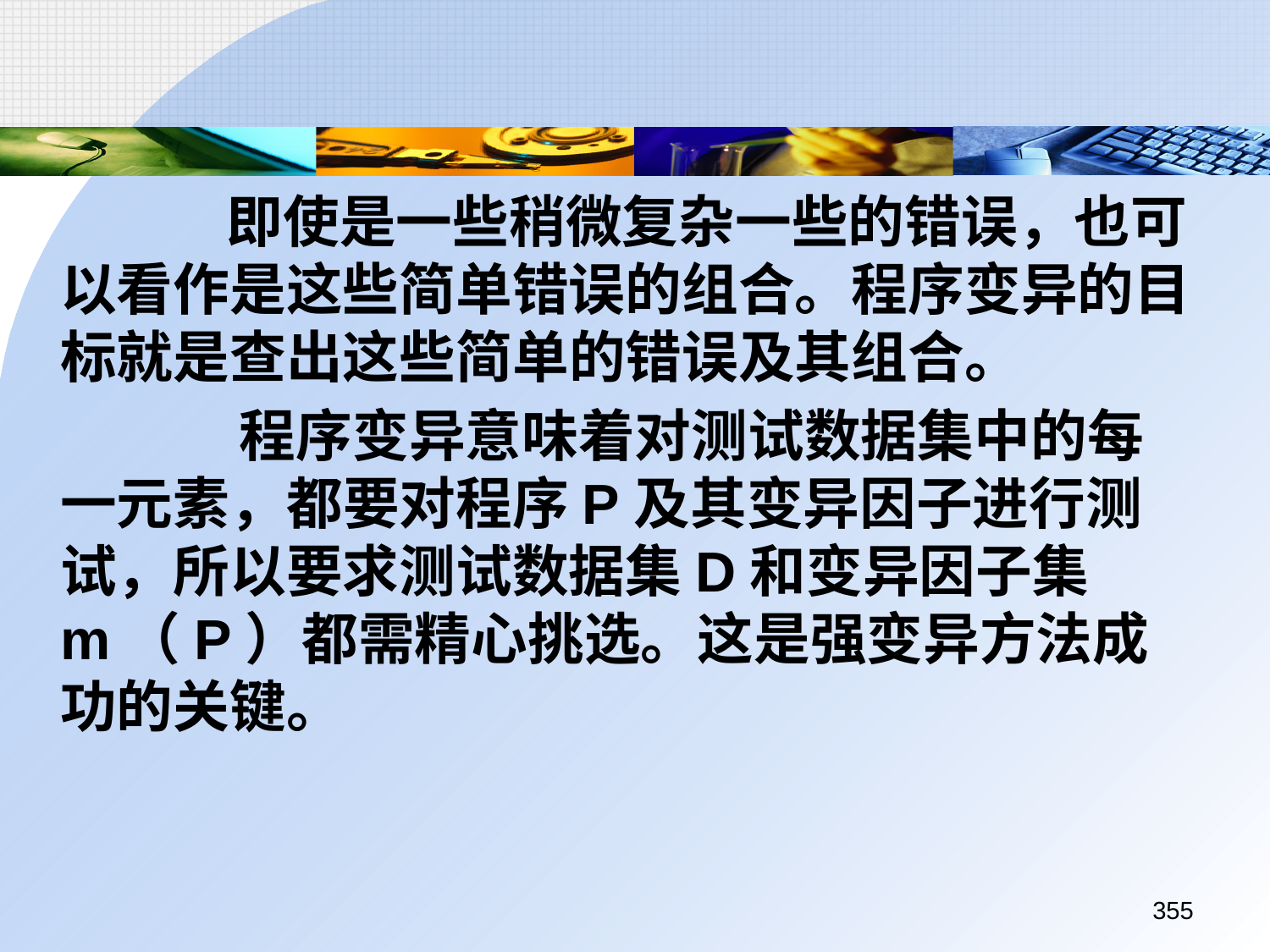

即使是一些稍微复杂一些的错误，也可以看作是这些简单错误的组合。程序变异的目标就是查出这些简单的错误及其组合。
		   程序变异意味着对测试数据集中的每一元素，都要对程序P及其变异因子进行测试，所以要求测试数据集D和变异因子集m（P）都需精心挑选。这是强变异方法成功的关键。

355